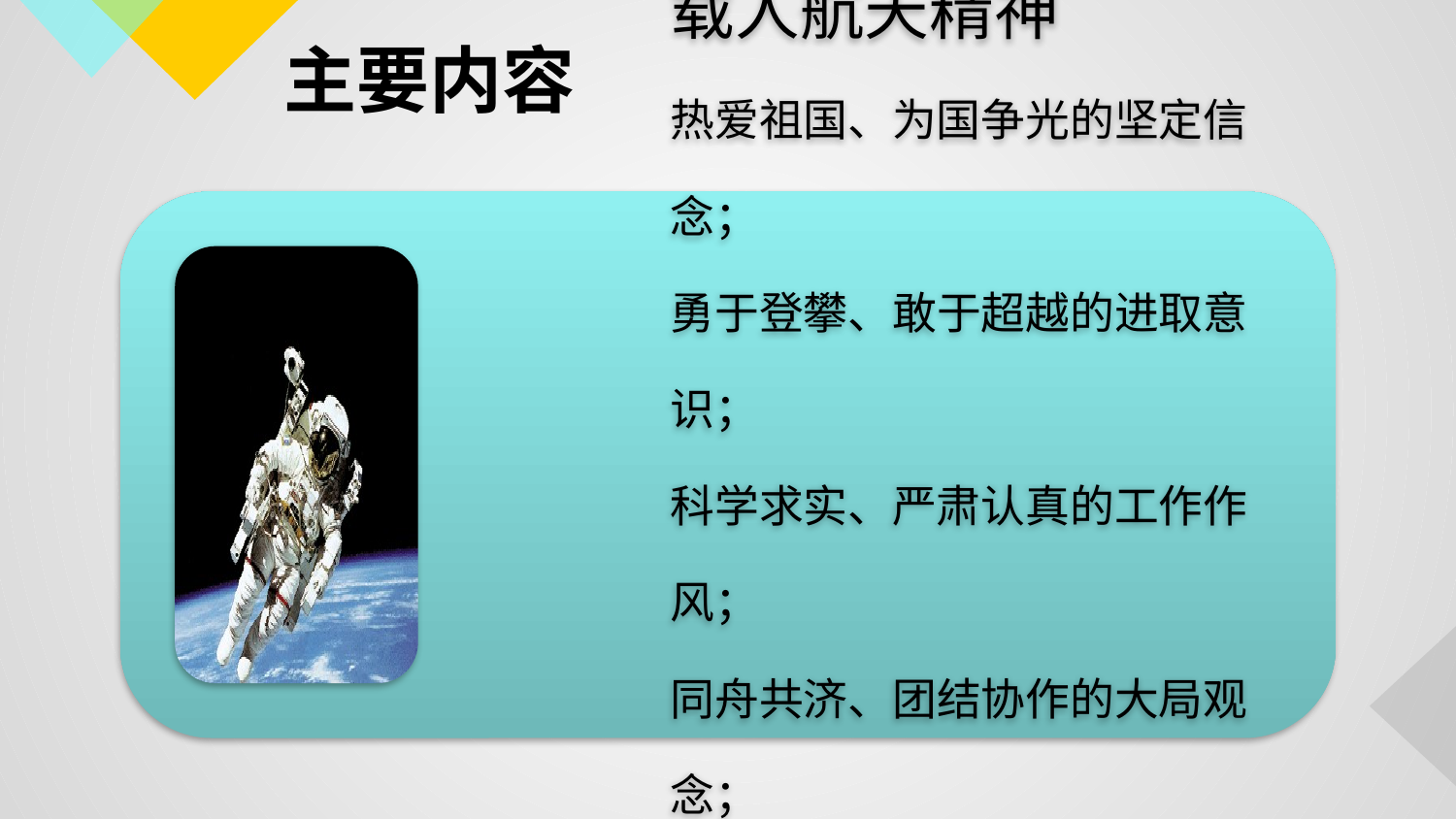

# 主要内容
载人航天精神
热爱祖国、为国争光的坚定信念；
勇于登攀、敢于超越的进取意识；
科学求实、严肃认真的工作作风；
同舟共济、团结协作的大局观念；